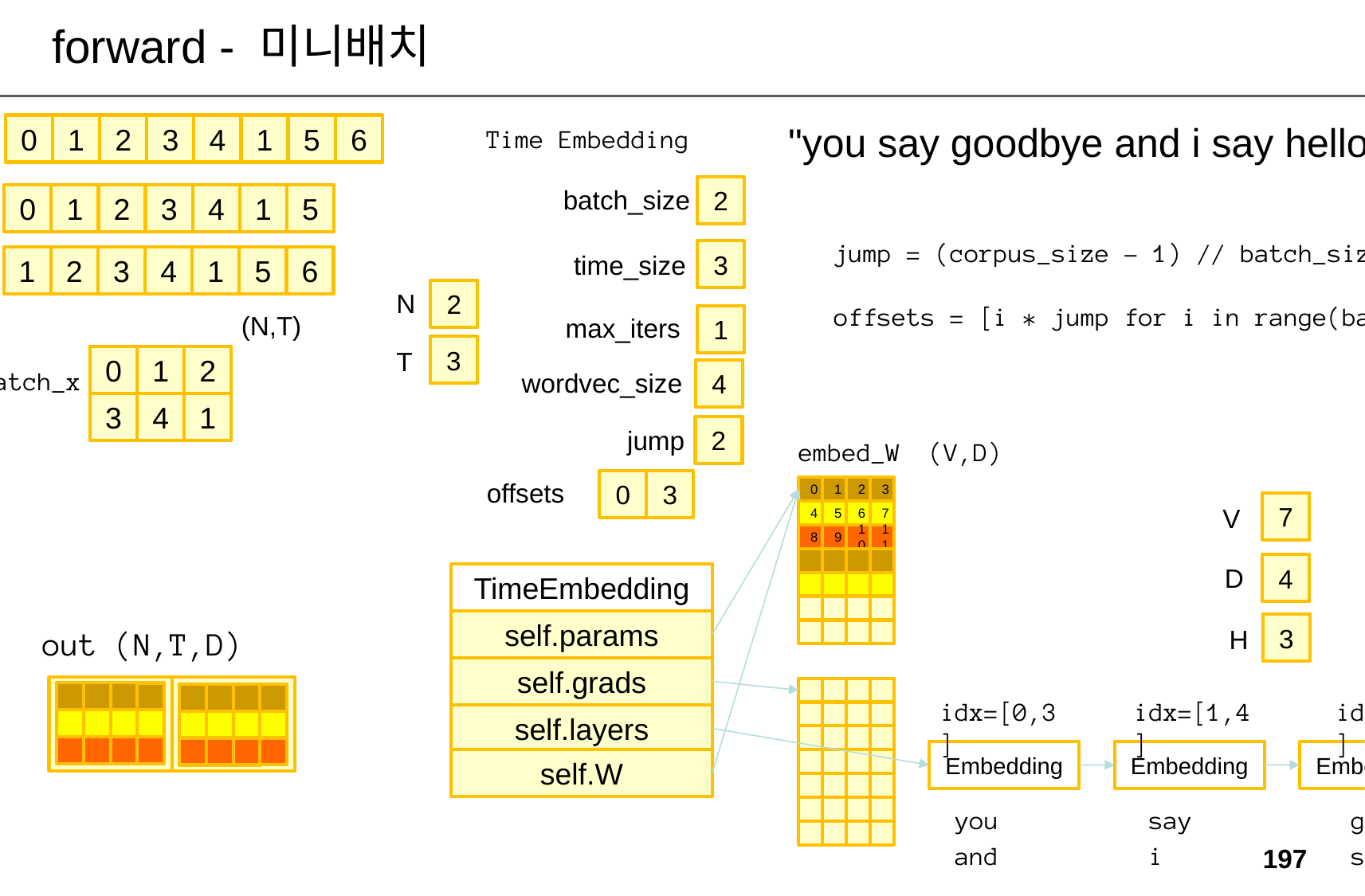

forward - 미니배치
"you say goodbye and i say hello ."
copus
0
1
2
3
4
1
5
6
Time Embedding
2
batch_size
0
1
2
3
4
1
5
xs
jump = (corpus_size - 1) // batch_size

offsets = [i * jump for i in range(batch_size)]
3
time_size
1
2
3
4
1
5
6
ts
2
N
(N,T)
1
max_iters
3
T
0
1
2
batch_x
4
wordvec_size
3
4
1
2
jump
embed_W  (V,D)
offsets
0
3
0
1
2
3
7
V
4
5
6
7
8
9
10
11

4
D
TimeEmbedding

self.params
3
out (N,T,D)
H

self.grads

idx=[0,3]
idx=[1,4]
idx=[2,1]
self.layers

Embedding
Embedding
Embedding
self.W
you
say
goodbye
and
i
say